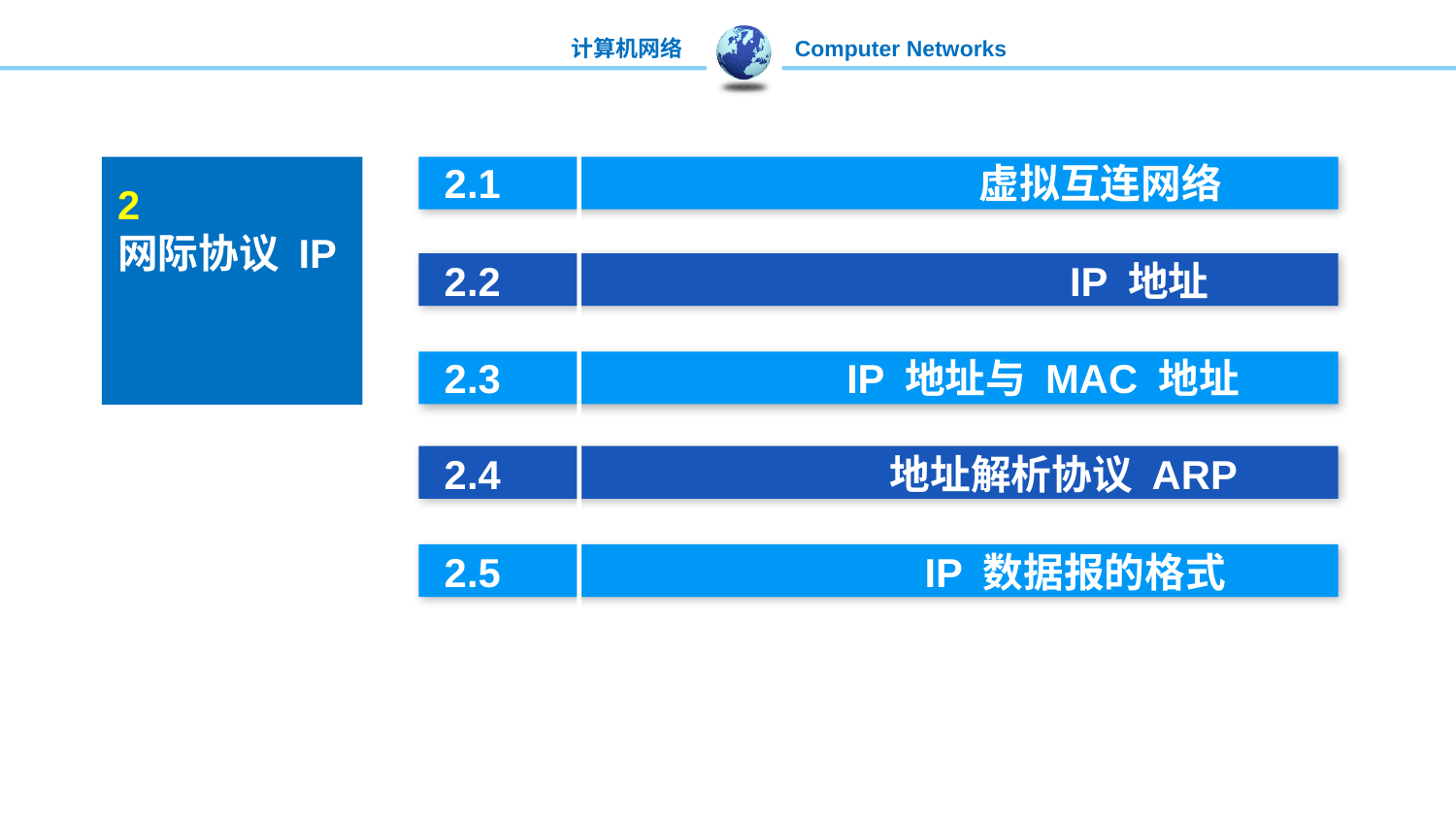

2.1                                          虚拟互连网络

2.2                                                   IP 地址

2.3                               IP 地址与 MAC 地址

2.4                                  地址解析协议 ARP

2.5                                      IP 数据报的格式

2
网际协议 IP